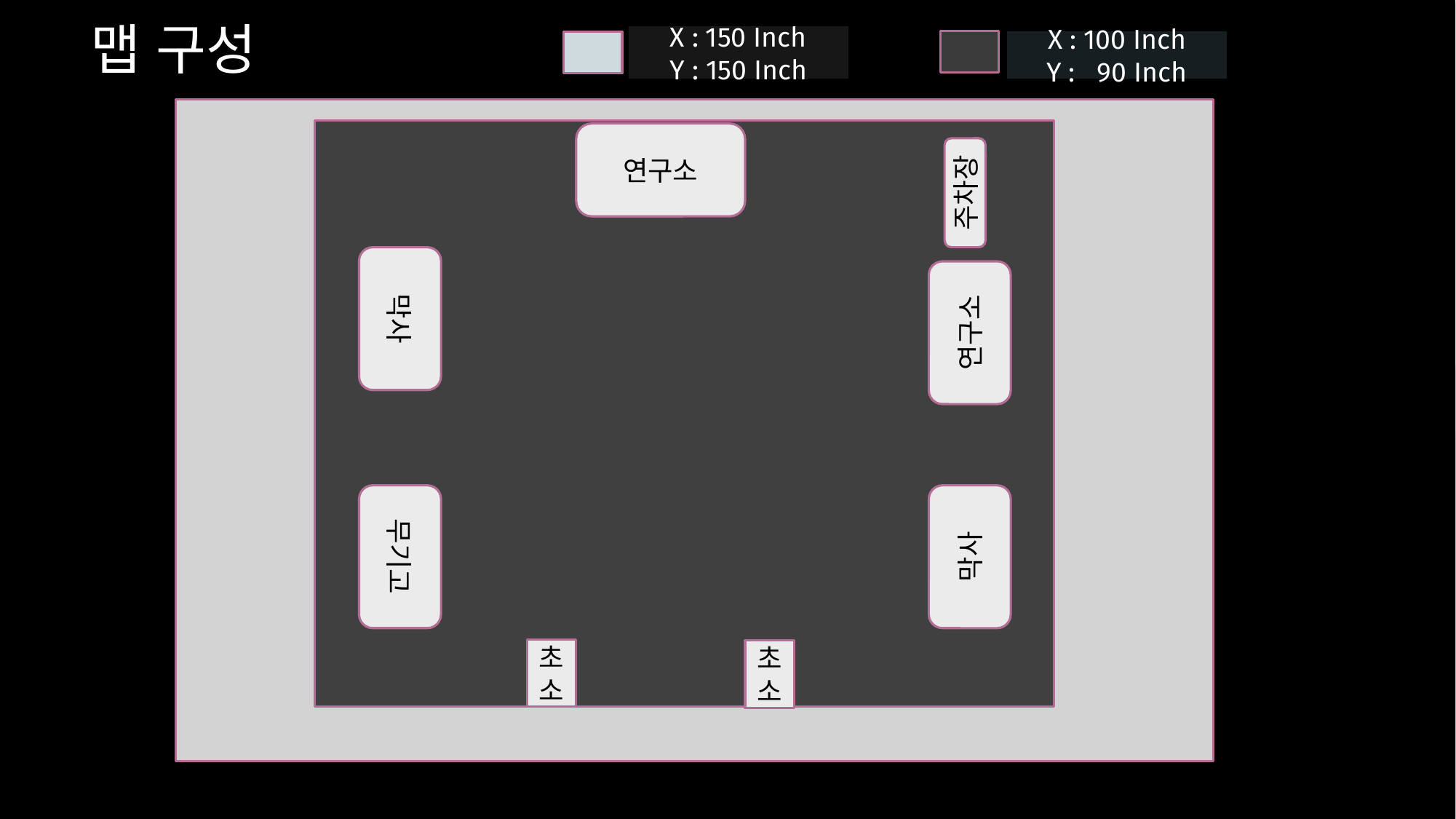

# 맵 구성
X : 150 Inch
Y : 150 Inch
X : 100 Inch
Y :   90 Inch

연구소
주차장
막사
연구소
무기고
막사
초소
초소